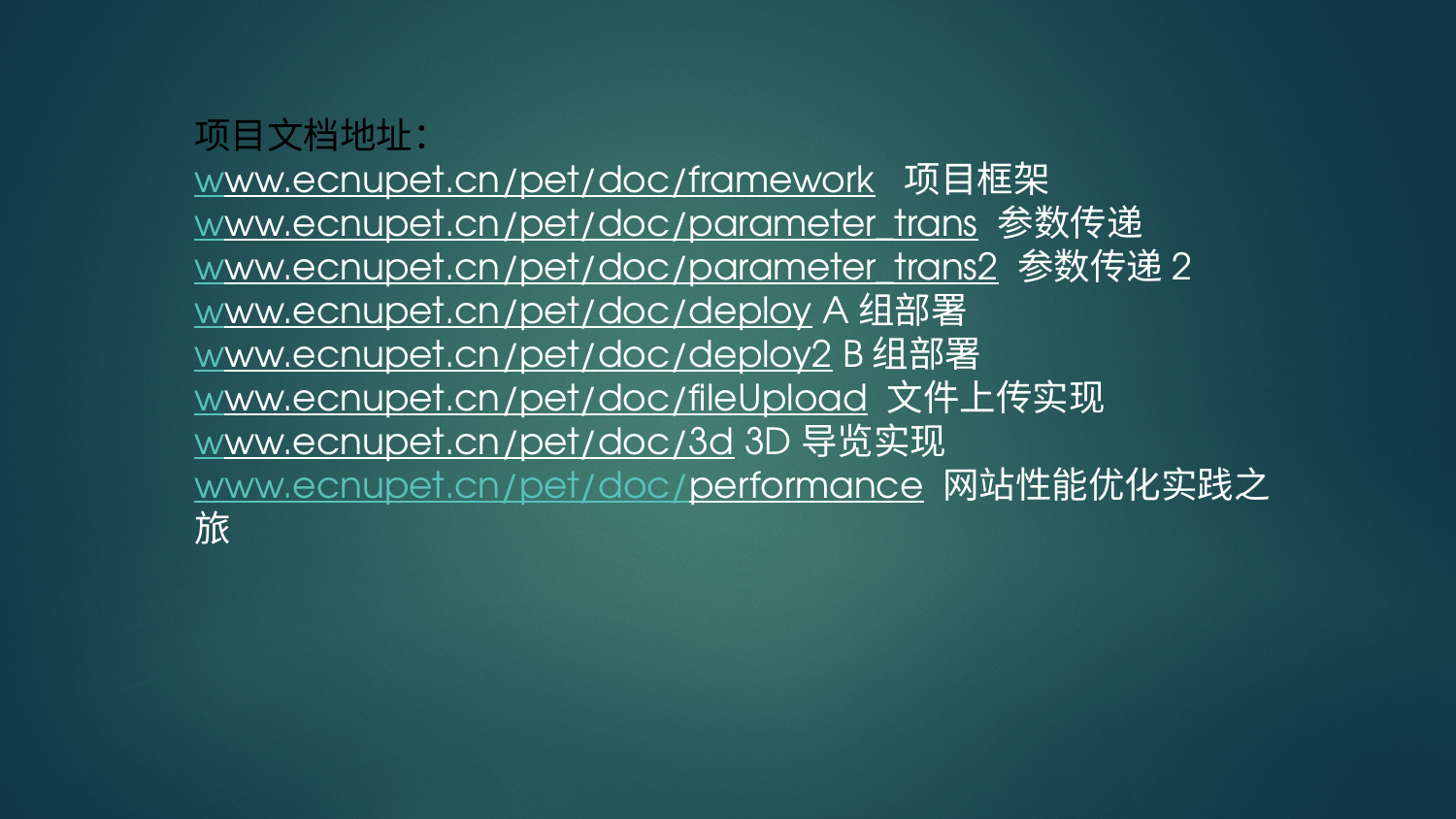

项目文档地址：
www.ecnupet.cn/pet/doc/framework  项目框架
www.ecnupet.cn/pet/doc/parameter_trans 参数传递
www.ecnupet.cn/pet/doc/parameter_trans2 参数传递2
www.ecnupet.cn/pet/doc/deploy A组部署
www.ecnupet.cn/pet/doc/deploy2 B组部署
www.ecnupet.cn/pet/doc/fileUpload 文件上传实现
www.ecnupet.cn/pet/doc/3d 3D导览实现
www.ecnupet.cn/pet/doc/performance 网站性能优化实践之旅